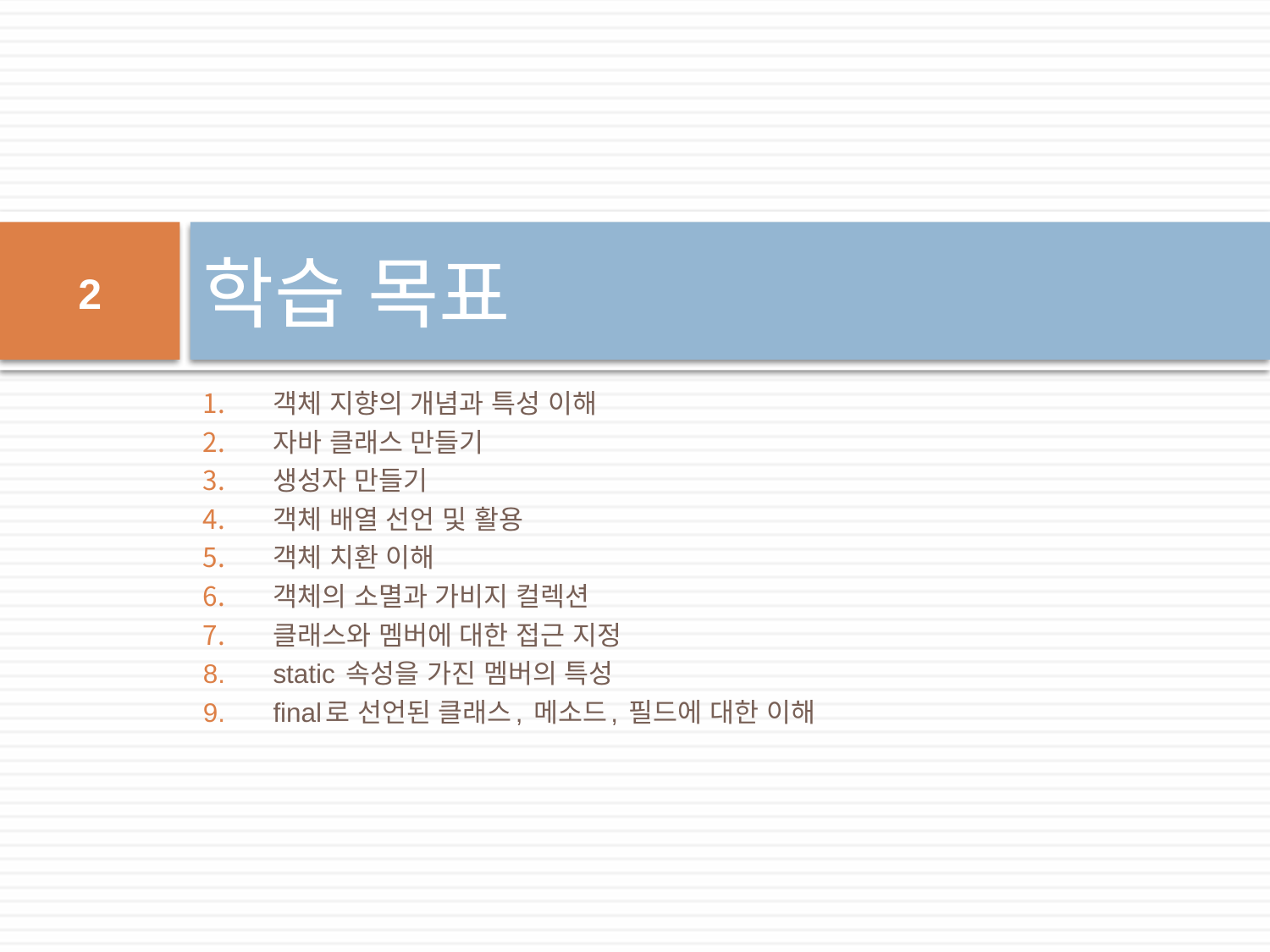

# 학습 목표
2
객체 지향의 개념과 특성 이해
자바 클래스 만들기
생성자 만들기
객체 배열 선언 및 활용
객체 치환 이해
객체의 소멸과 가비지 컬렉션
클래스와 멤버에 대한 접근 지정
static 속성을 가진 멤버의 특성
final로 선언된 클래스, 메소드, 필드에 대한 이해